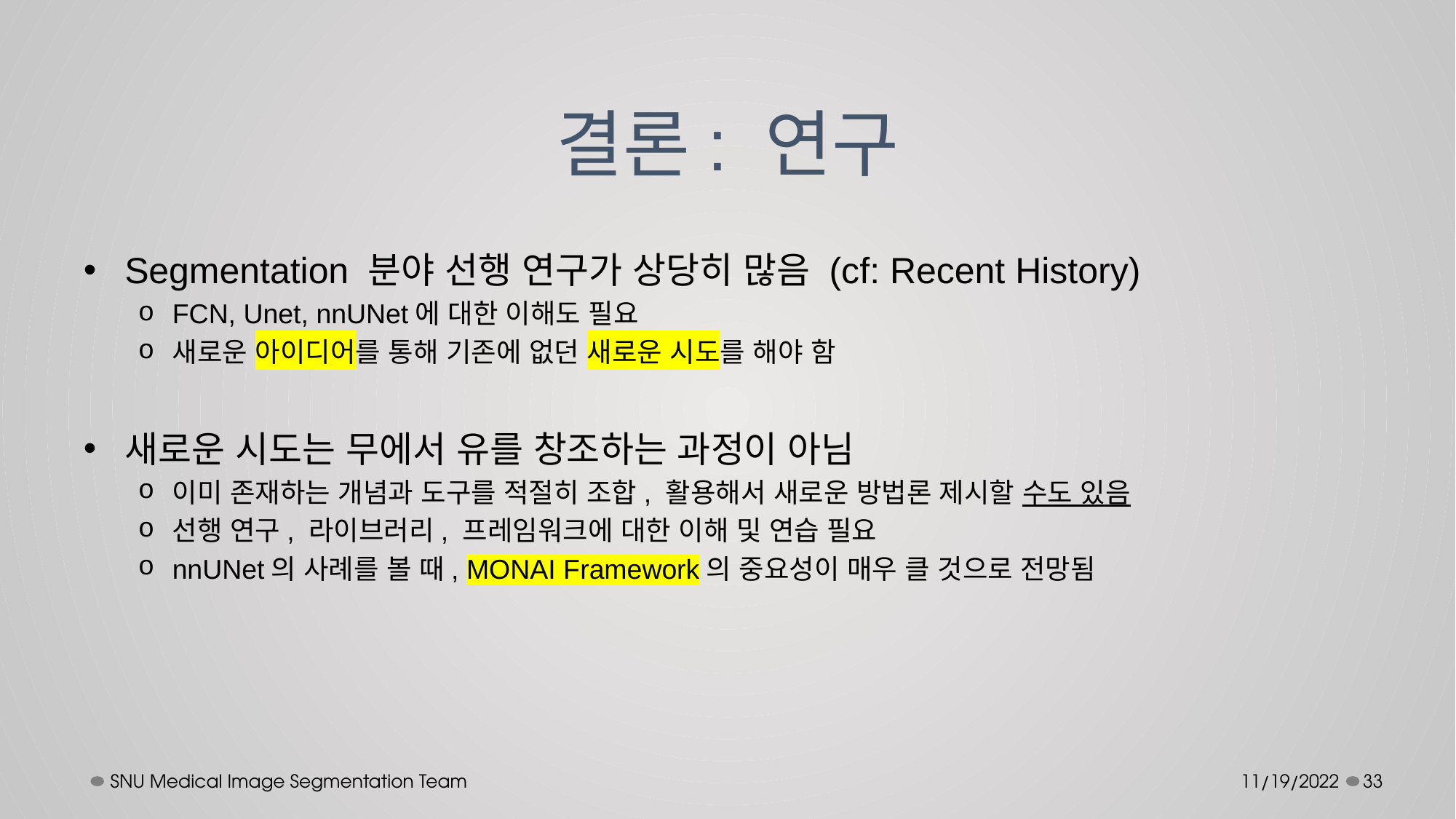

# 결론: 연구

Segmentation 분야 선행 연구가 상당히 많음 (cf: Recent History)
FCN, Unet, nnUNet에 대한 이해도 필요
새로운 아이디어를 통해 기존에 없던 새로운 시도를 해야 함

새로운 시도는 무에서 유를 창조하는 과정이 아님
이미 존재하는 개념과 도구를 적절히 조합, 활용해서 새로운 방법론 제시할 수도 있음
선행 연구, 라이브러리, 프레임워크에 대한 이해 및 연습 필요
nnUNet의 사례를 볼 때, MONAI Framework의 중요성이 매우 클 것으로 전망됨

SNU Medical Image Segmentation Team
11/19/2022
33